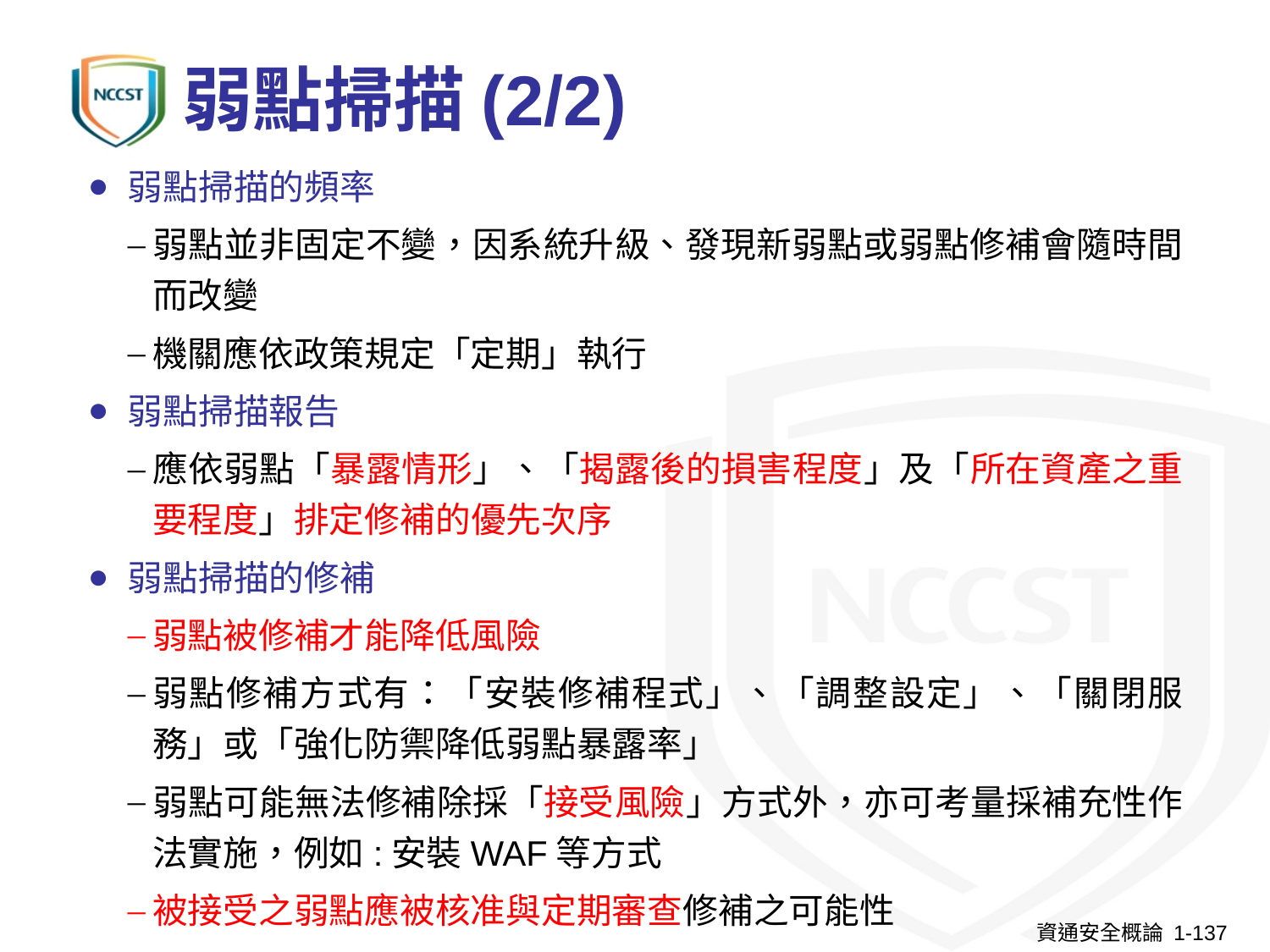

# 弱點掃描(2/2)
弱點掃描的頻率
弱點並非固定不變，因系統升級、發現新弱點或弱點修補會隨時間而改變
機關應依政策規定「定期」執行
弱點掃描報告
應依弱點「暴露情形」、「揭露後的損害程度」及「所在資產之重要程度」排定修補的優先次序
弱點掃描的修補
弱點被修補才能降低風險
弱點修補方式有：「安裝修補程式」、「調整設定」、「關閉服務」或「強化防禦降低弱點暴露率」
弱點可能無法修補除採「接受風險」方式外，亦可考量採補充性作法實施，例如:安裝WAF等方式
被接受之弱點應被核准與定期審查修補之可能性